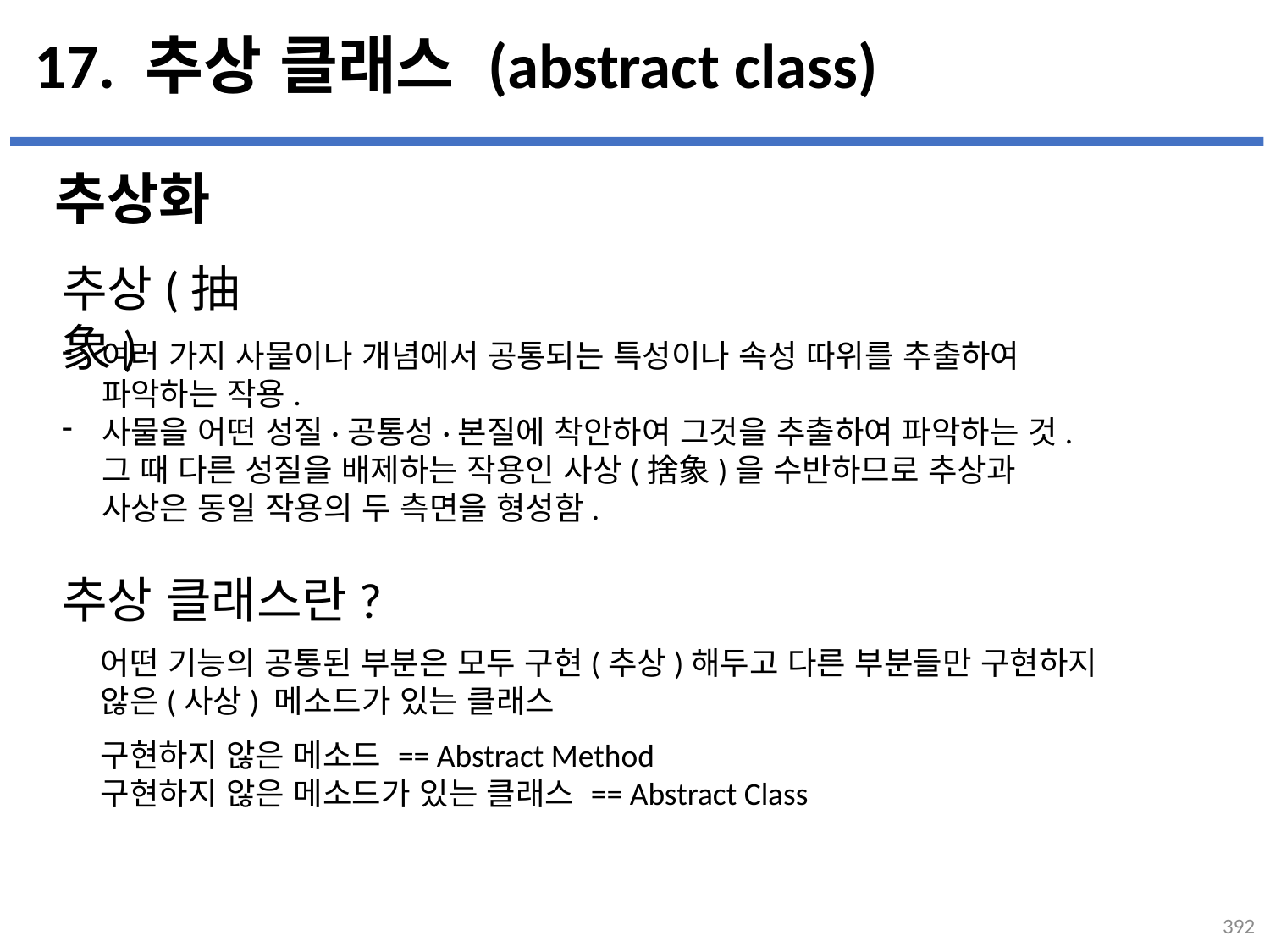

# 17. 추상 클래스 (abstract class)
추상화
...

설명
추상(抽象)
여러 가지 사물이나 개념에서 공통되는 특성이나 속성 따위를 추출하여 파악하는 작용.
사물을 어떤 성질·공통성·본질에 착안하여 그것을 추출하여 파악하는 것. 그 때 다른 성질을 배제하는 작용인 사상(捨象)을 수반하므로 추상과 사상은 동일 작용의 두 측면을 형성함.

추상 클래스란?
어떤 기능의 공통된 부분은 모두 구현(추상)해두고 다른 부분들만 구현하지 않은(사상) 메소드가 있는 클래스
구현하지 않은 메소드 == Abstract Method
구현하지 않은 메소드가 있는 클래스 == Abstract Class
392